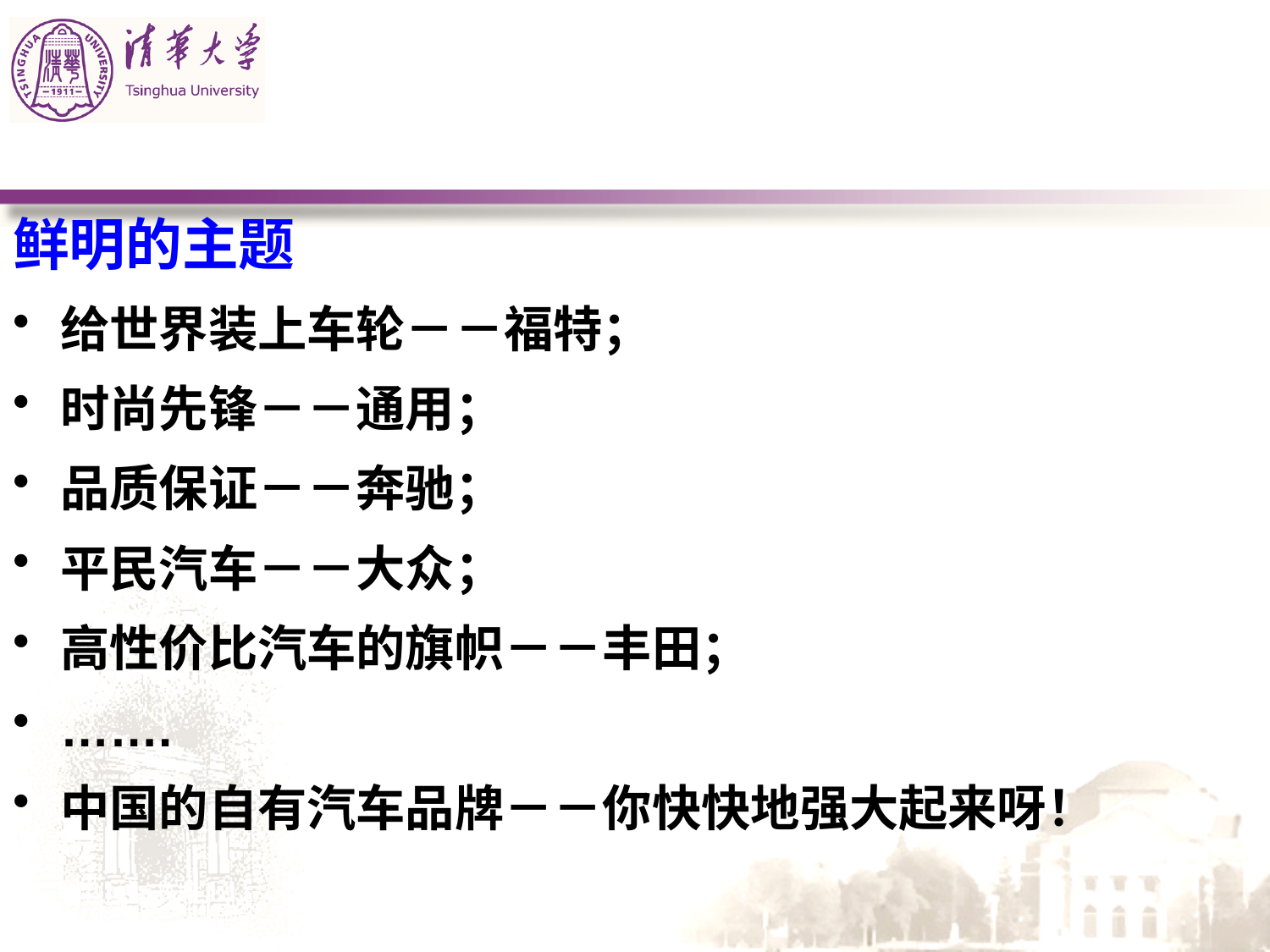

#
鲜明的主题
给世界装上车轮－－福特；
时尚先锋－－通用；
品质保证－－奔驰；
平民汽车－－大众；
高性价比汽车的旗帜－－丰田；
…….
中国的自有汽车品牌－－你快快地强大起来呀！